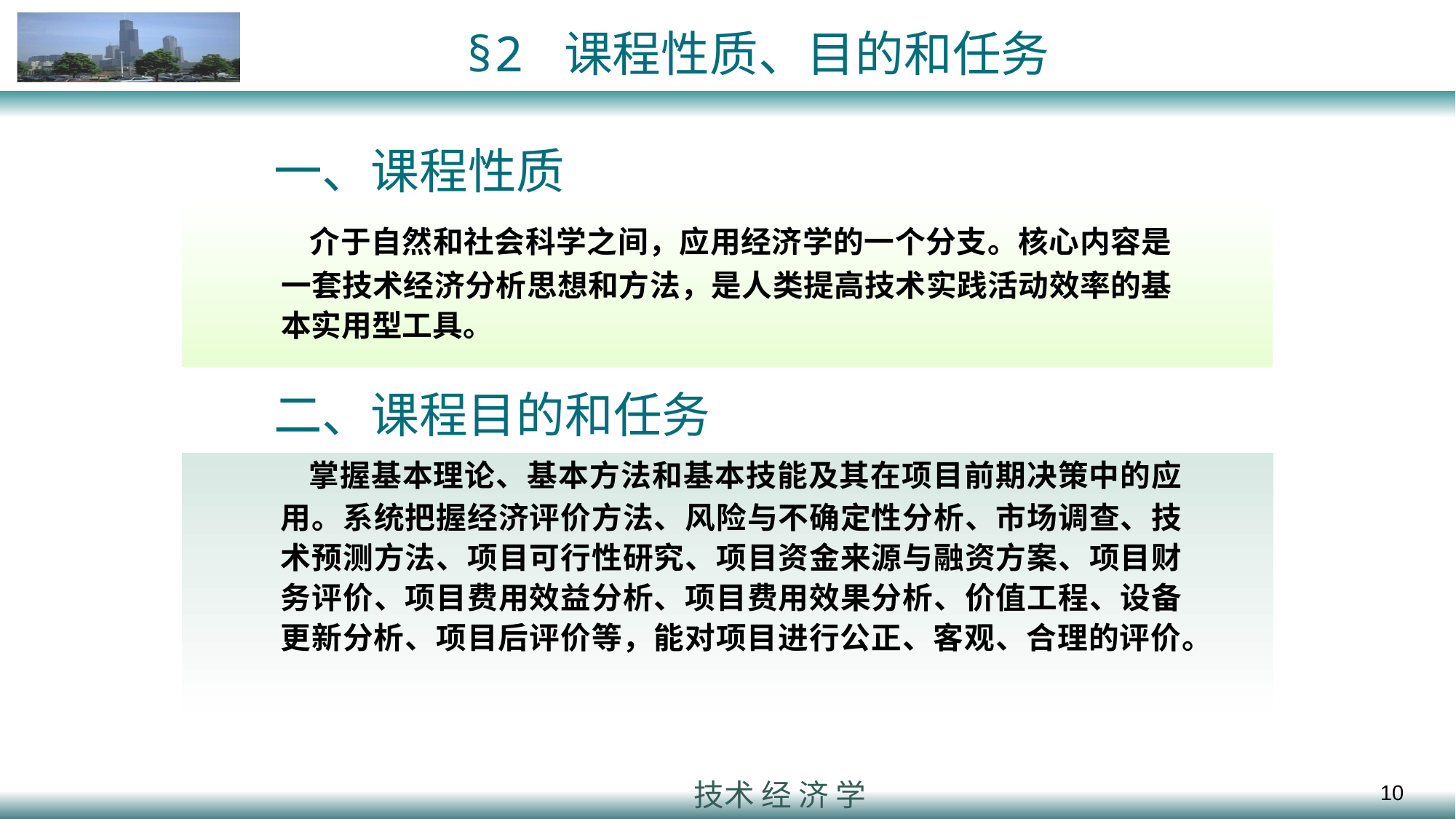

# §2 课程性质、目的和任务
  一、课程性质
     介于自然和社会科学之间，应用经济学的一个分支。核心内容是一套技术经济分析思想和方法，是人类提高技术实践活动效率的基本实用型工具。

  二、课程目的和任务
      掌握基本理论、基本方法和基本技能及其在项目前期决策中的应用。系统把握经济评价方法、风险与不确定性分析、市场调查、技术预测方法、项目可行性研究、项目资金来源与融资方案、项目财务评价、项目费用效益分析、项目费用效果分析、价值工程、设备更新分析、项目后评价等，能对项目进行公正、客观、合理的评价。